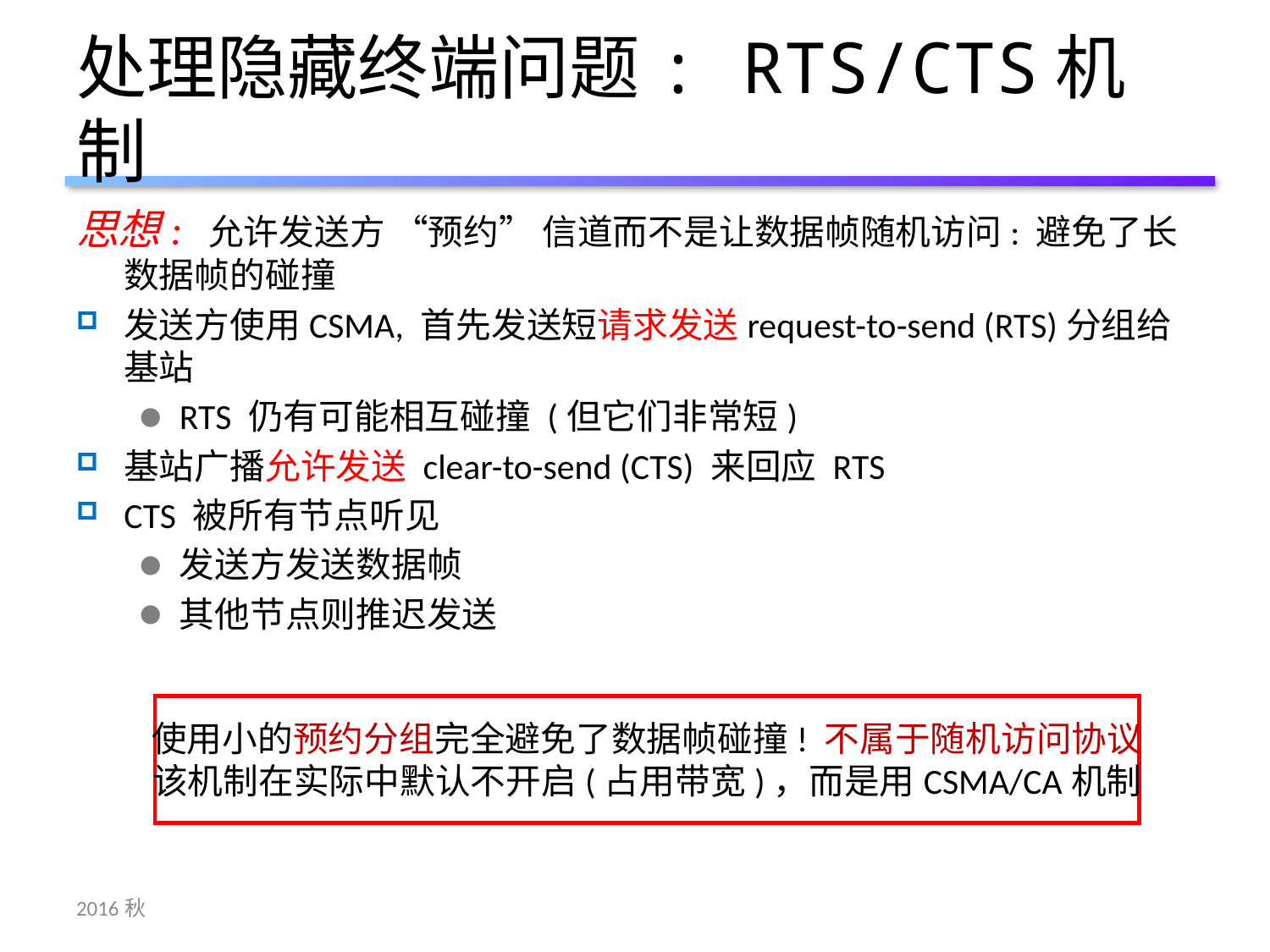

# 处理隐藏终端问题: RTS/CTS机制
思想:  允许发送方 “预约” 信道而不是让数据帧随机访问: 避免了长数据帧的碰撞
发送方使用CSMA, 首先发送短请求发送request-to-send (RTS)分组给基站
RTS 仍有可能相互碰撞 (但它们非常短)
基站广播允许发送 clear-to-send (CTS) 来回应 RTS
CTS 被所有节点听见
发送方发送数据帧
其他节点则推迟发送

使用小的预约分组完全避免了数据帧碰撞! 不属于随机访问协议
该机制在实际中默认不开启(占用带宽)，而是用CSMA/CA机制
2016秋
104